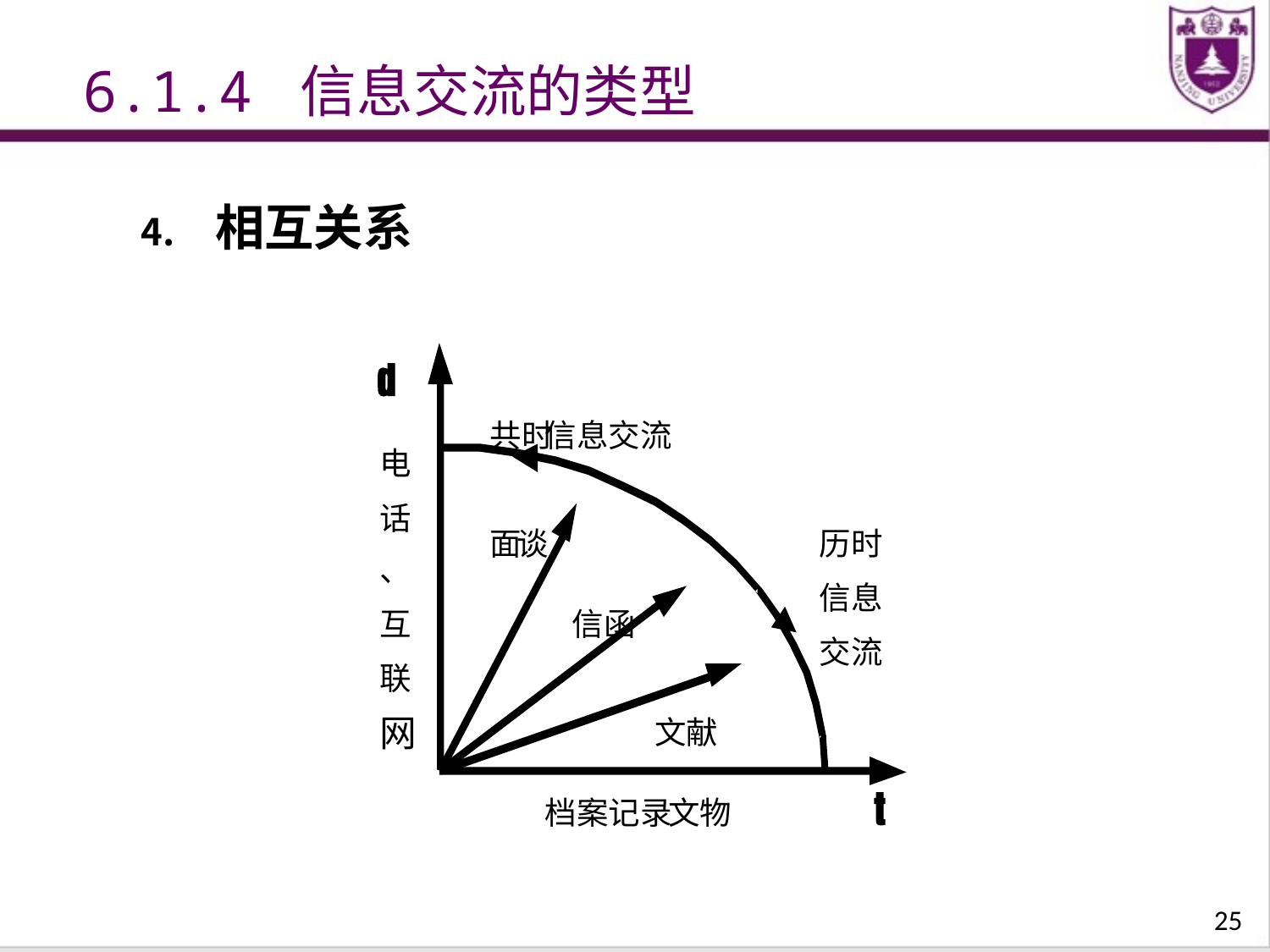

6.1.4 信息交流的类型
相互关系

d

共时
信息交流

电

话

面
谈
历时

、

信息

互
信函

交流
联

网
文献

t

档案记录
文物

25